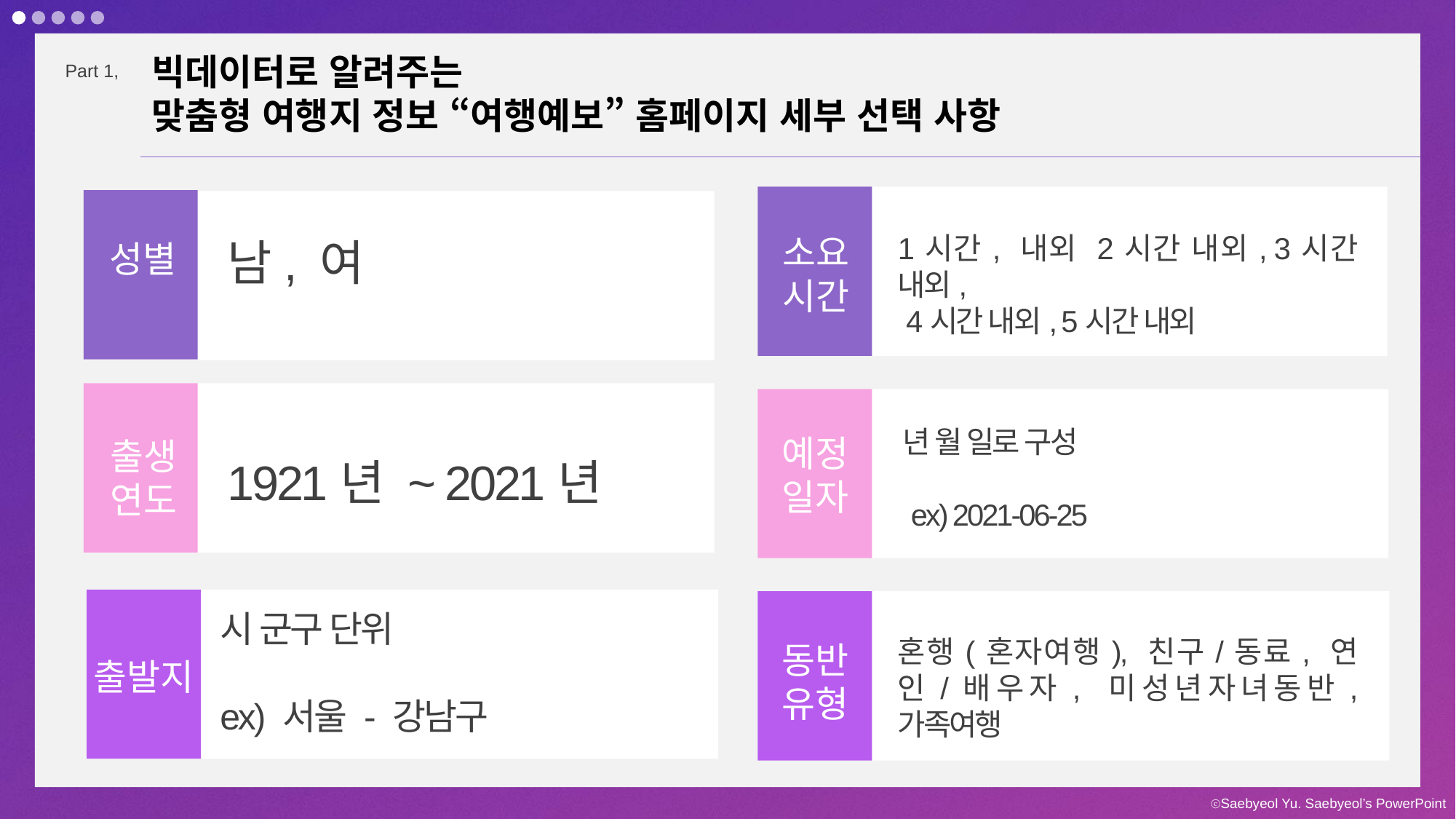

빅데이터로 알려주는
맞춤형 여행지 정보 “여행예보” 홈페이지 세부 선택 사항
Part 1,

1시간, 내외 2시간 내외, 3시간 내외,
 4시간 내외, 5시간 내외
소요
시간
남, 여
성별

년 월 일로 구성

 ex) 2021-06-25
예정
일자
출생
연도
1921년 ~ 2021년

시 군구 단위

ex) 서울 - 강남구
혼행(혼자여행), 친구/동료, 연인/배우자, 미성년자녀동반, 가족여행
동반
유형
출발지